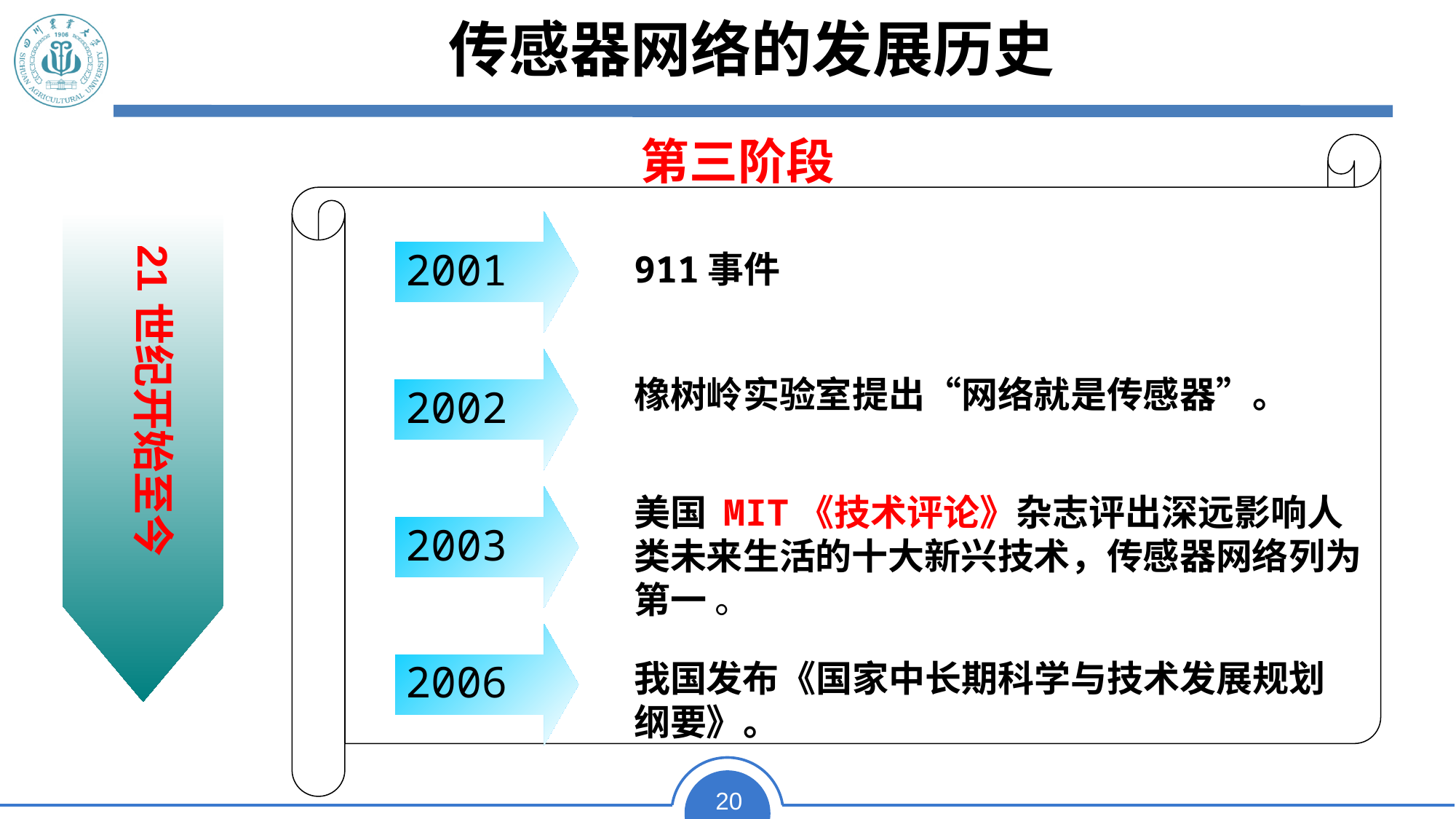

# 传感器网络的发展历史
第三阶段

21世纪开始至今

2001
911事件

橡树岭实验室提出“网络就是传感器”。
2002

美国 MIT《技术评论》杂志评出深远影响人类未来生活的十大新兴技术，传感器网络列为第一 。

2003

我国发布《国家中长期科学与技术发展规划纲要》。
2006